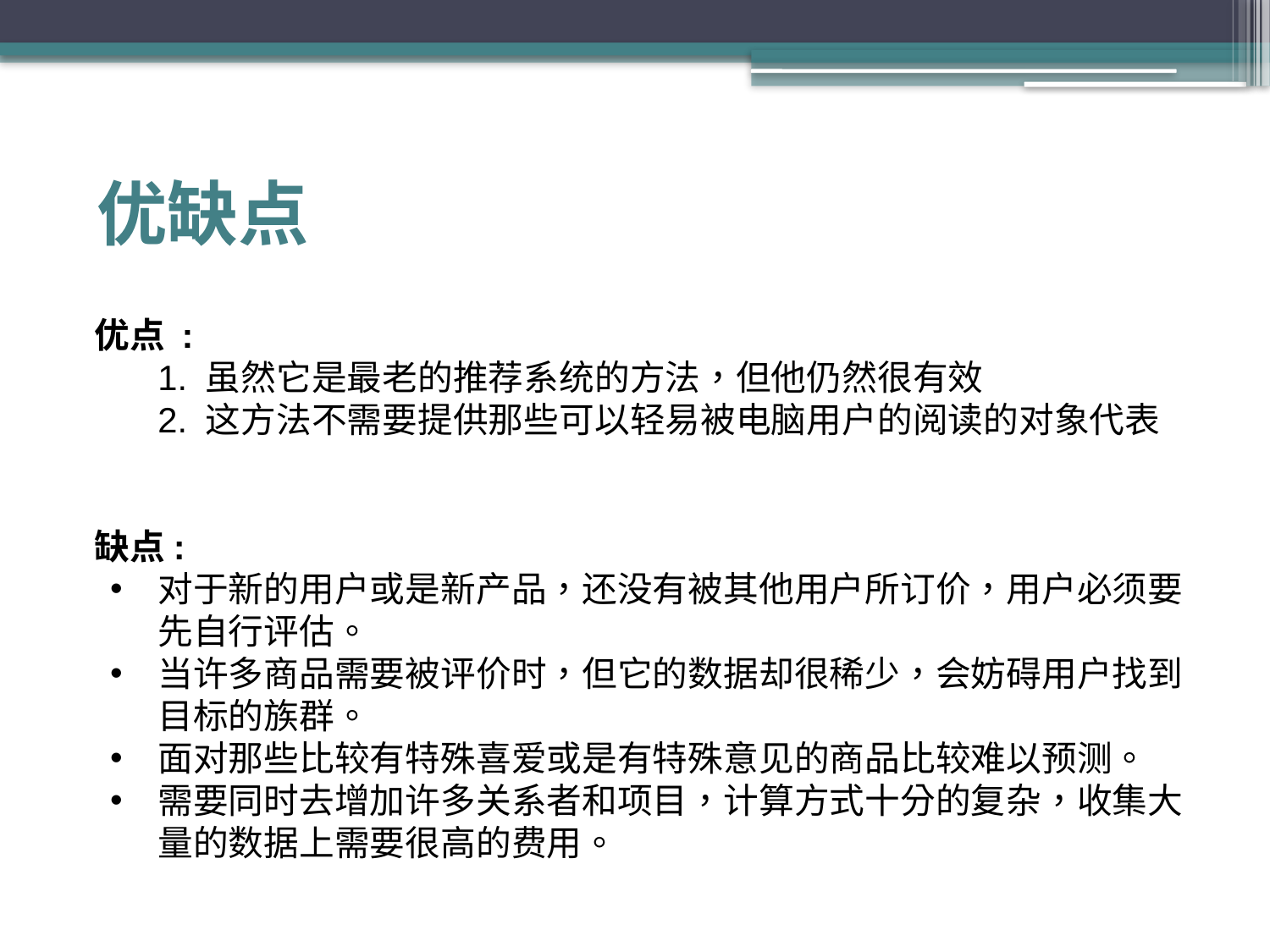

# 优缺点

优点 :
虽然它是最老的推荐系统的方法，但他仍然很有效
这方法不需要提供那些可以轻易被电脑用户的阅读的对象代表

缺点:
对于新的用户或是新产品，还没有被其他用户所订价，用户必须要先自行评估。
当许多商品需要被评价时，但它的数据却很稀少，会妨碍用户找到目标的族群。
面对那些比较有特殊喜爱或是有特殊意见的商品比较难以预测。
需要同时去增加许多关系者和项目，计算方式十分的复杂，收集大量的数据上需要很高的费用。